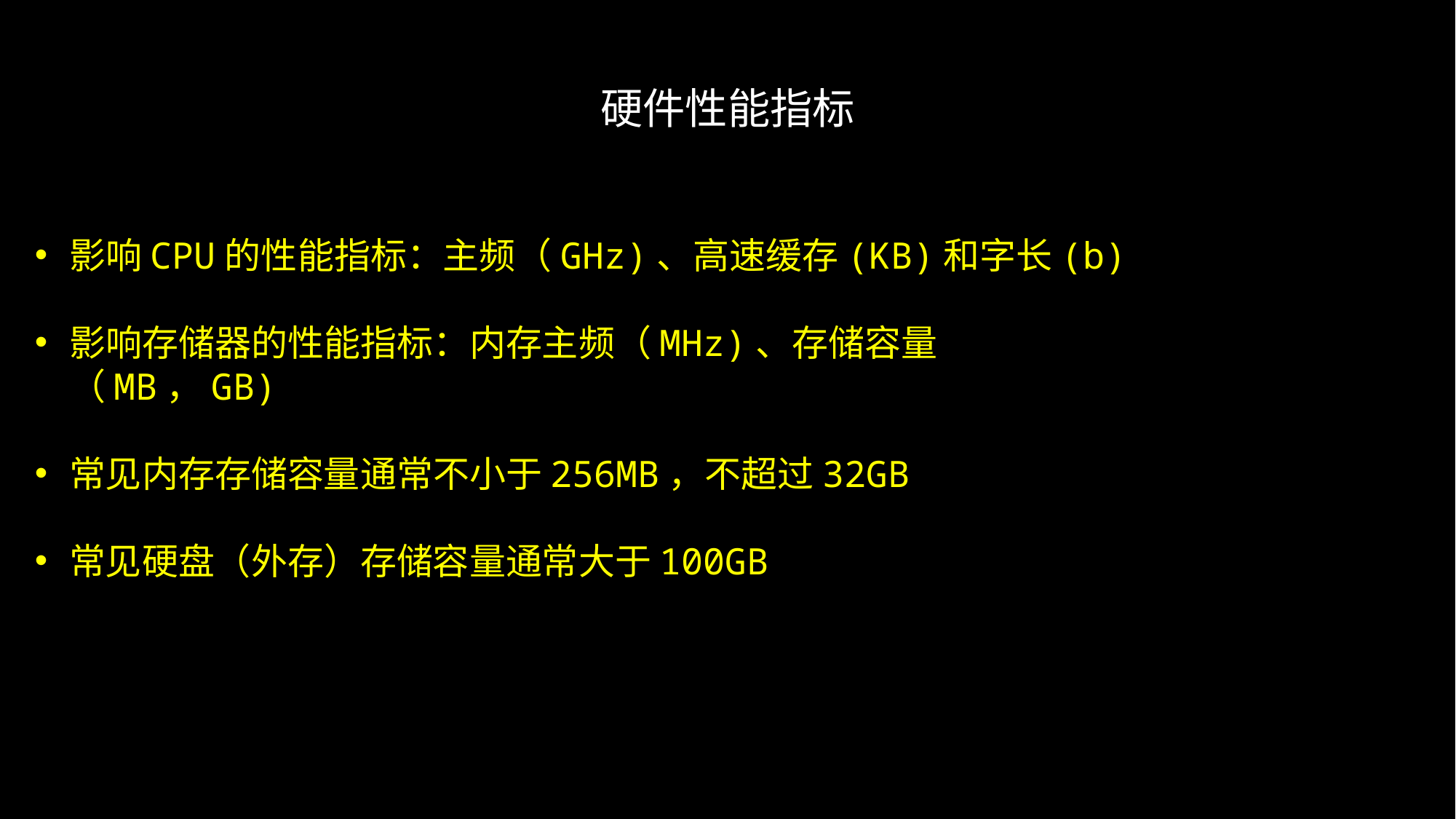

# 硬件性能指标

影响CPU的性能指标：主频（GHz)、高速缓存(KB)和字长(b)

影响存储器的性能指标：内存主频（MHz)、存储容量（MB，GB)

常见内存存储容量通常不小于256MB，不超过32GB

常见硬盘（外存）存储容量通常大于100GB